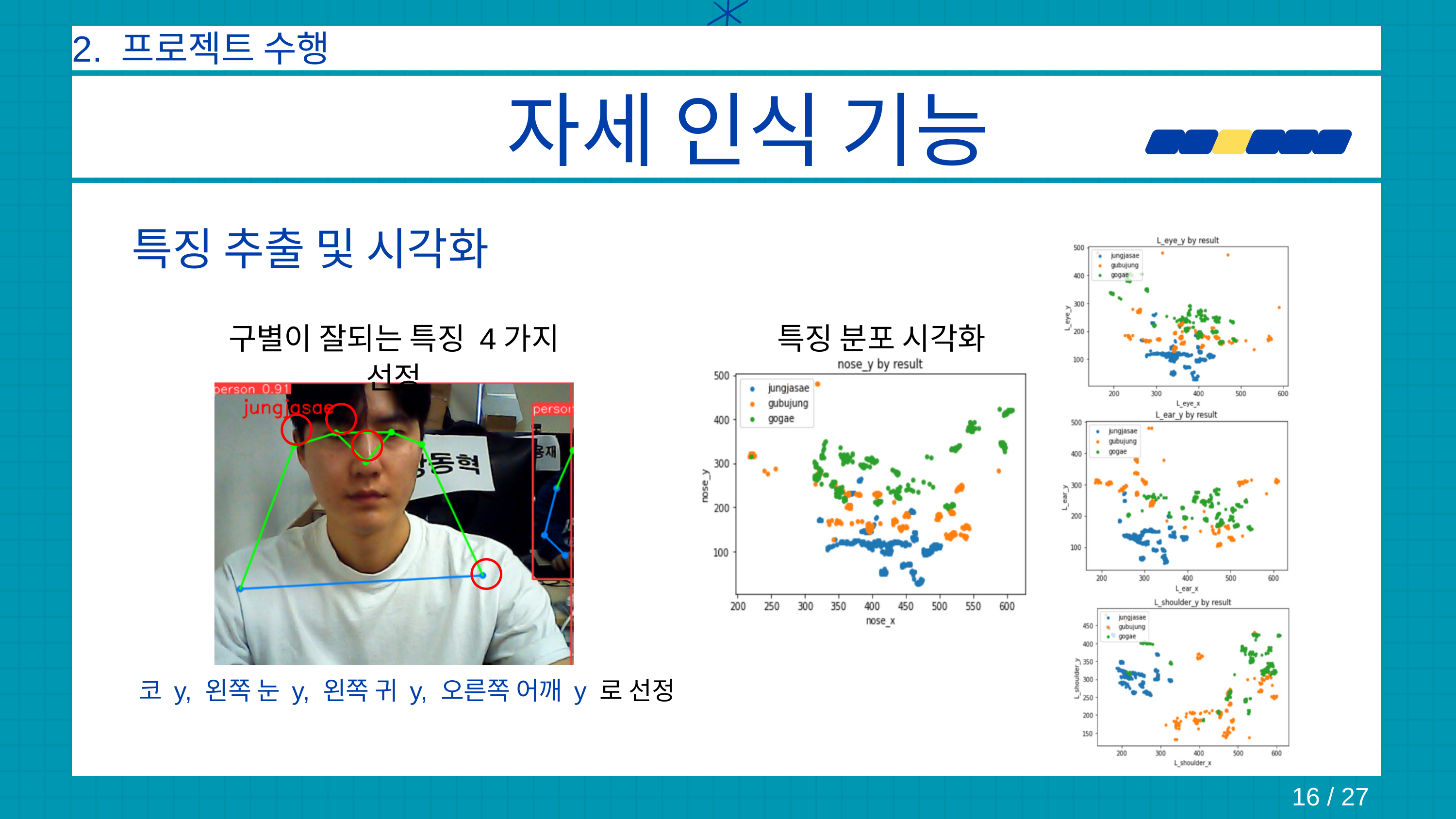

2. 프로젝트 수행

자세 인식 기능

특징 추출 및 시각화

구별이 잘되는 특징 4가지 선정
특징 분포 시각화

코 y, 왼쪽 눈 y, 왼쪽 귀 y, 오른쪽 어깨 y 로 선정
16 / 27